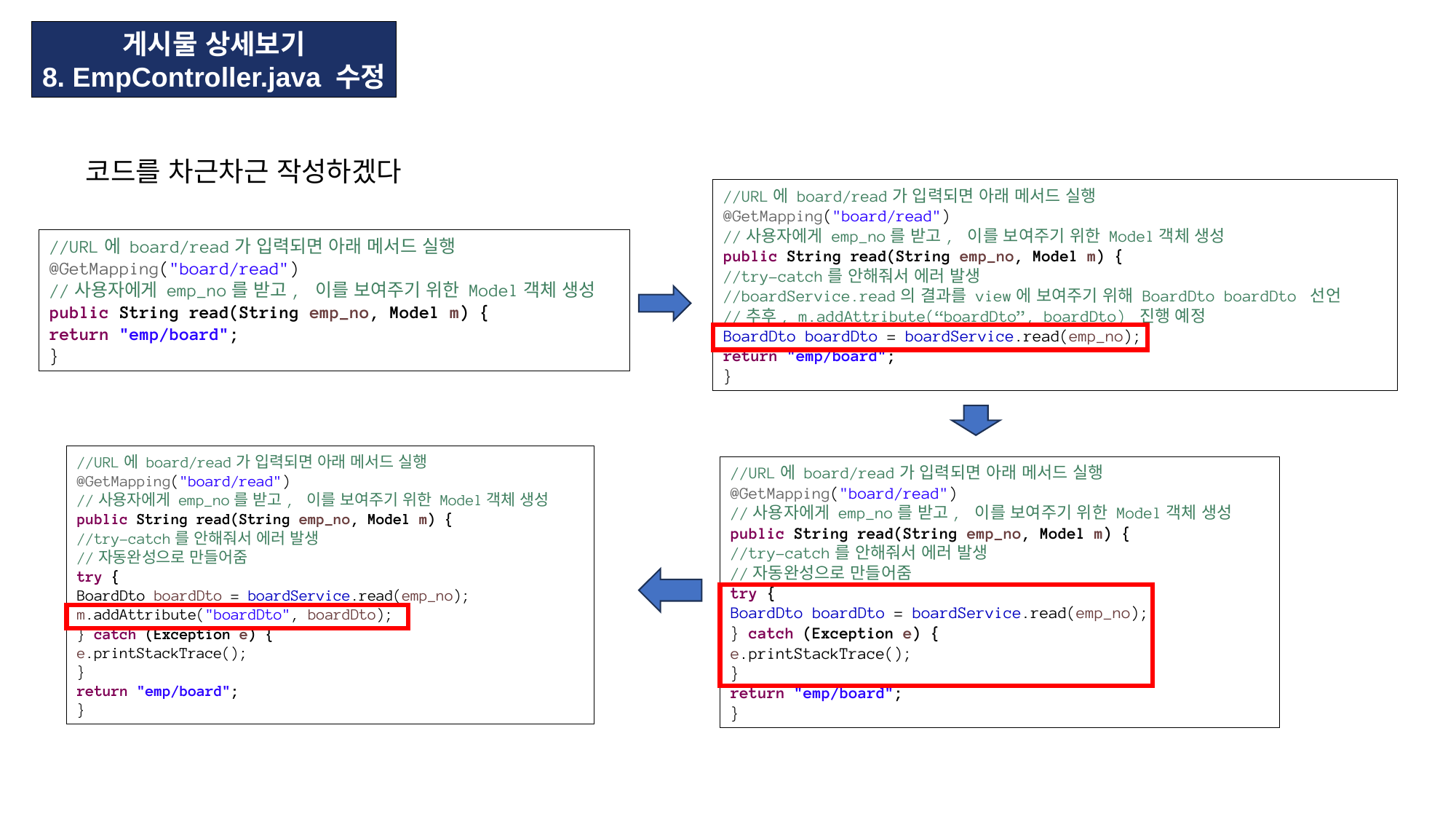

게시물 상세보기
8. EmpController.java 수정
코드를 차근차근 작성하겠다
//URL에 board/read가 입력되면 아래 메서드 실행
@GetMapping("board/read")
//사용자에게 emp_no를 받고, 이를 보여주기 위한 Model객체 생성
public String read(String emp_no, Model m) {
//try-catch를 안해줘서 에러 발생
//boardService.read의 결과를 view에 보여주기 위해 BoardDto boardDto 선언
//추후, m.addAttribute(“boardDto”, boardDto) 진행 예정
BoardDto boardDto = boardService.read(emp_no);
return "emp/board";
}
//URL에 board/read가 입력되면 아래 메서드 실행
@GetMapping("board/read")
//사용자에게 emp_no를 받고, 이를 보여주기 위한 Model객체 생성
public String read(String emp_no, Model m) {
return "emp/board";
}

//URL에 board/read가 입력되면 아래 메서드 실행
@GetMapping("board/read")
//사용자에게 emp_no를 받고, 이를 보여주기 위한 Model객체 생성
public String read(String emp_no, Model m) {
//try-catch를 안해줘서 에러 발생
//자동완성으로 만들어줌
try {
BoardDto boardDto = boardService.read(emp_no);
m.addAttribute("boardDto", boardDto);
} catch (Exception e) {
e.printStackTrace();
}
return "emp/board";
}

//URL에 board/read가 입력되면 아래 메서드 실행
@GetMapping("board/read")
//사용자에게 emp_no를 받고, 이를 보여주기 위한 Model객체 생성
public String read(String emp_no, Model m) {
//try-catch를 안해줘서 에러 발생
//자동완성으로 만들어줌
try {
BoardDto boardDto = boardService.read(emp_no);
} catch (Exception e) {
e.printStackTrace();
}
return "emp/board";
}